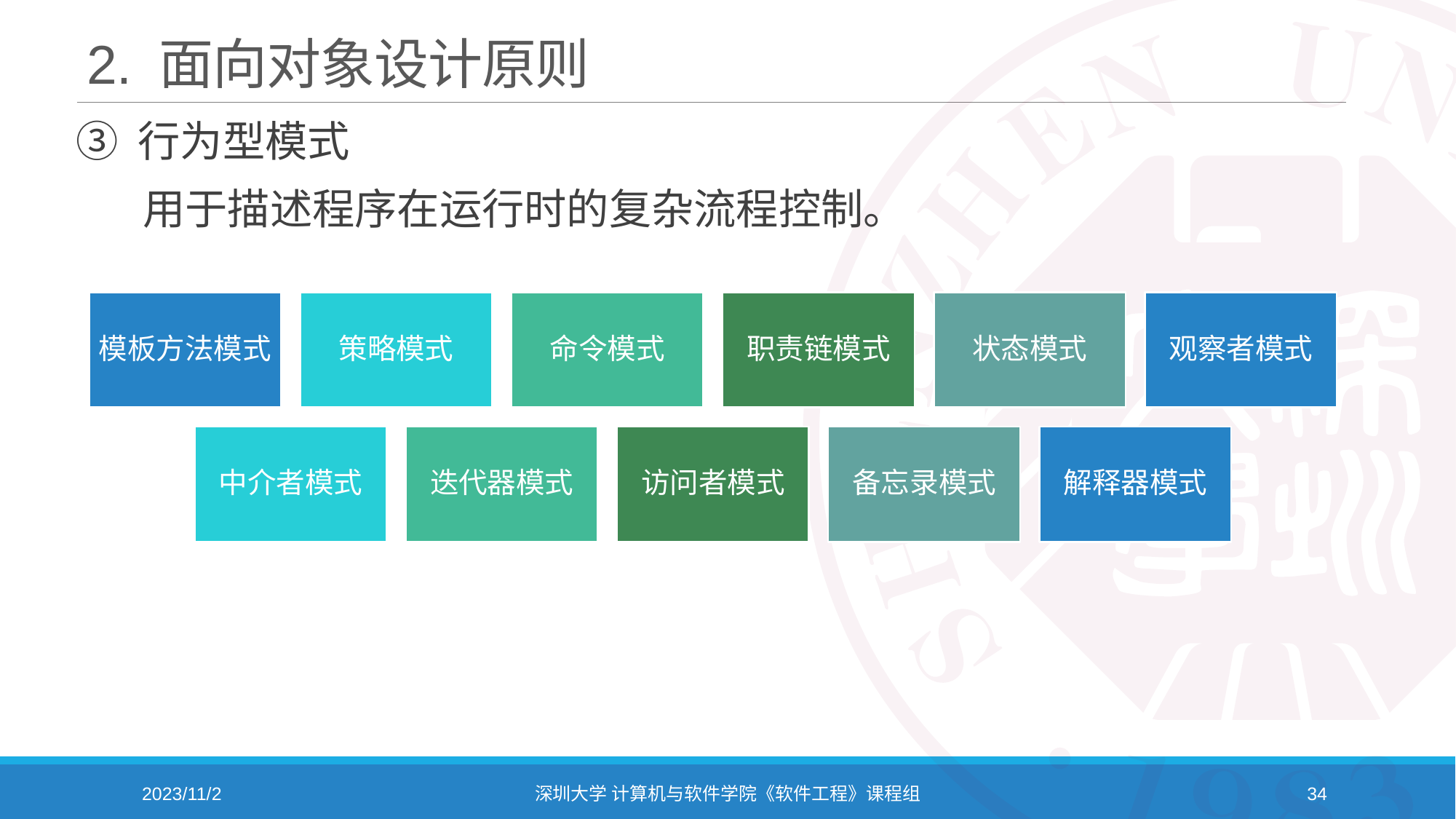

# 2. 面向对象设计原则
③ 行为型模式
      用于描述程序在运行时的复杂流程控制。
模板方法模式
策略模式
命令模式
职责链模式
状态模式
观察者模式
中介者模式
迭代器模式
访问者模式
备忘录模式
解释器模式
2023/11/2
深圳大学 计算机与软件学院《软件工程》课程组
34